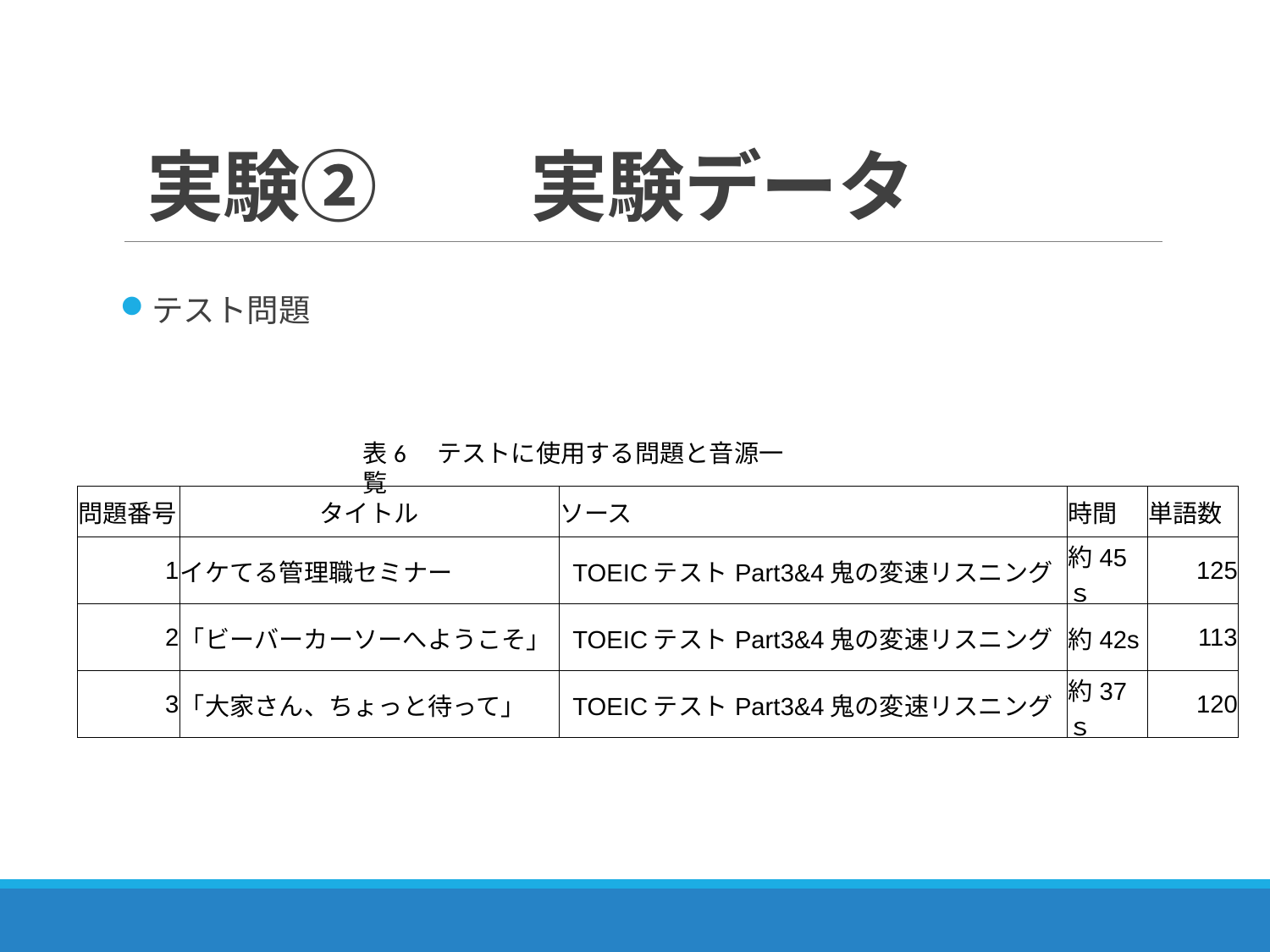

# 実験②　　実験データ
テスト問題

表6　テストに使用する問題と音源一覧
| 問題番号 | タイトル | ソース | 時間 | 単語数 |
| --- | --- | --- | --- | --- |
| 1 | イケてる管理職セミナー | TOEICテストPart3&4鬼の変速リスニング | 約45ｓ | 125 |
| 2 | 「ビーバーカーソーへようこそ」 | TOEICテストPart3&4鬼の変速リスニング | 約42s | 113 |
| 3 | 「大家さん、ちょっと待って」 | TOEICテストPart3&4鬼の変速リスニング | 約37ｓ | 120 |
22